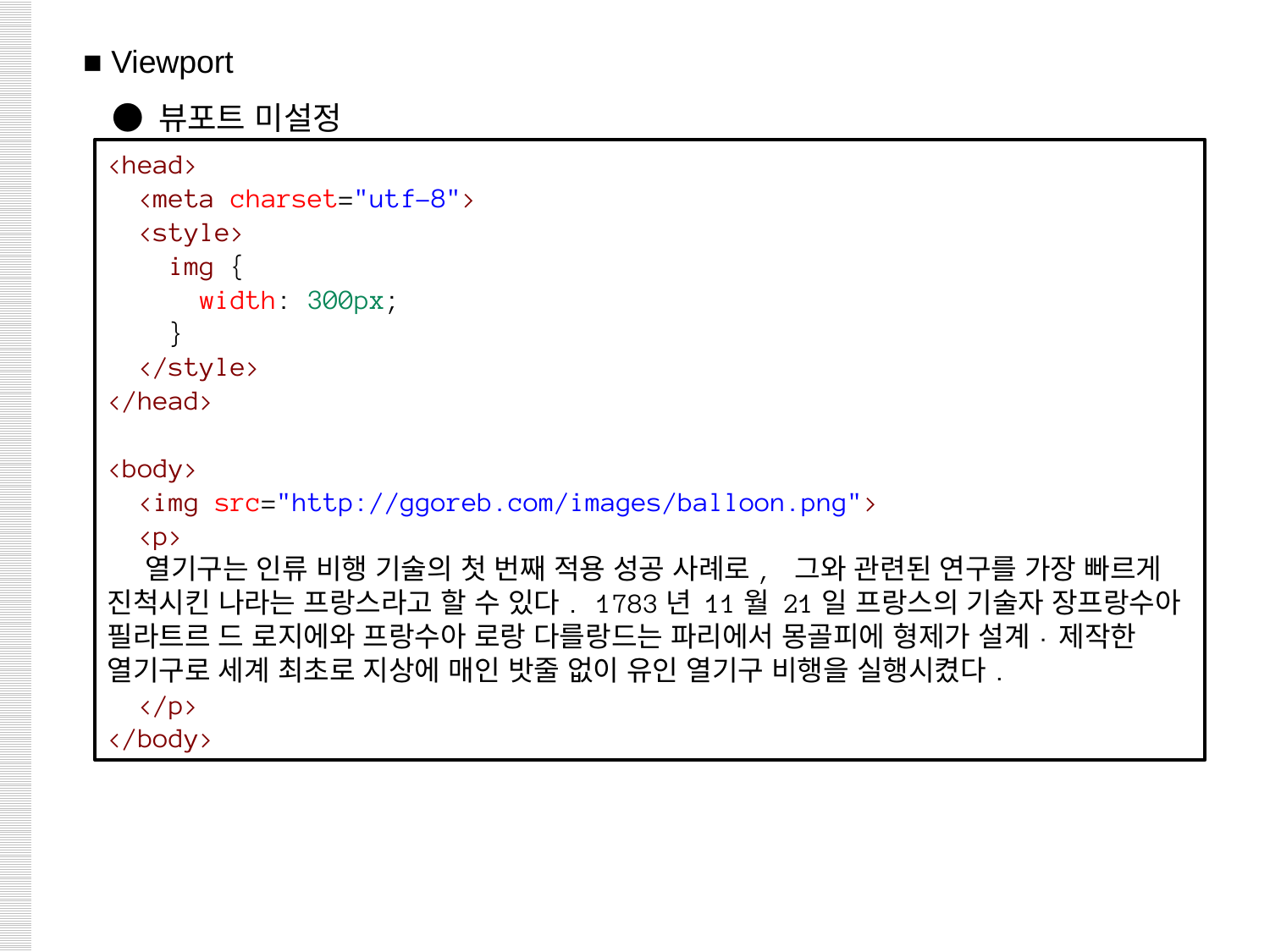

■ Viewport
    ● 뷰포트 미설정
<head>
  <meta charset="utf-8">
  <style>
    img {
      width: 300px;
    }
  </style>
</head>
<body>
  <img src="http://ggoreb.com/images/balloon.png">
  <p>
    열기구는 인류 비행 기술의 첫 번째 적용 성공 사례로, 그와 관련된 연구를 가장 빠르게 진척시킨 나라는 프랑스라고 할 수 있다. 1783년 11월 21일 프랑스의 기술자 장프랑수아 필라트르 드 로지에와 프랑수아 로랑 다를랑드는 파리에서 몽골피에 형제가 설계·제작한 열기구로 세계 최초로 지상에 매인 밧줄 없이 유인 열기구 비행을 실행시켰다.
  </p>
</body>